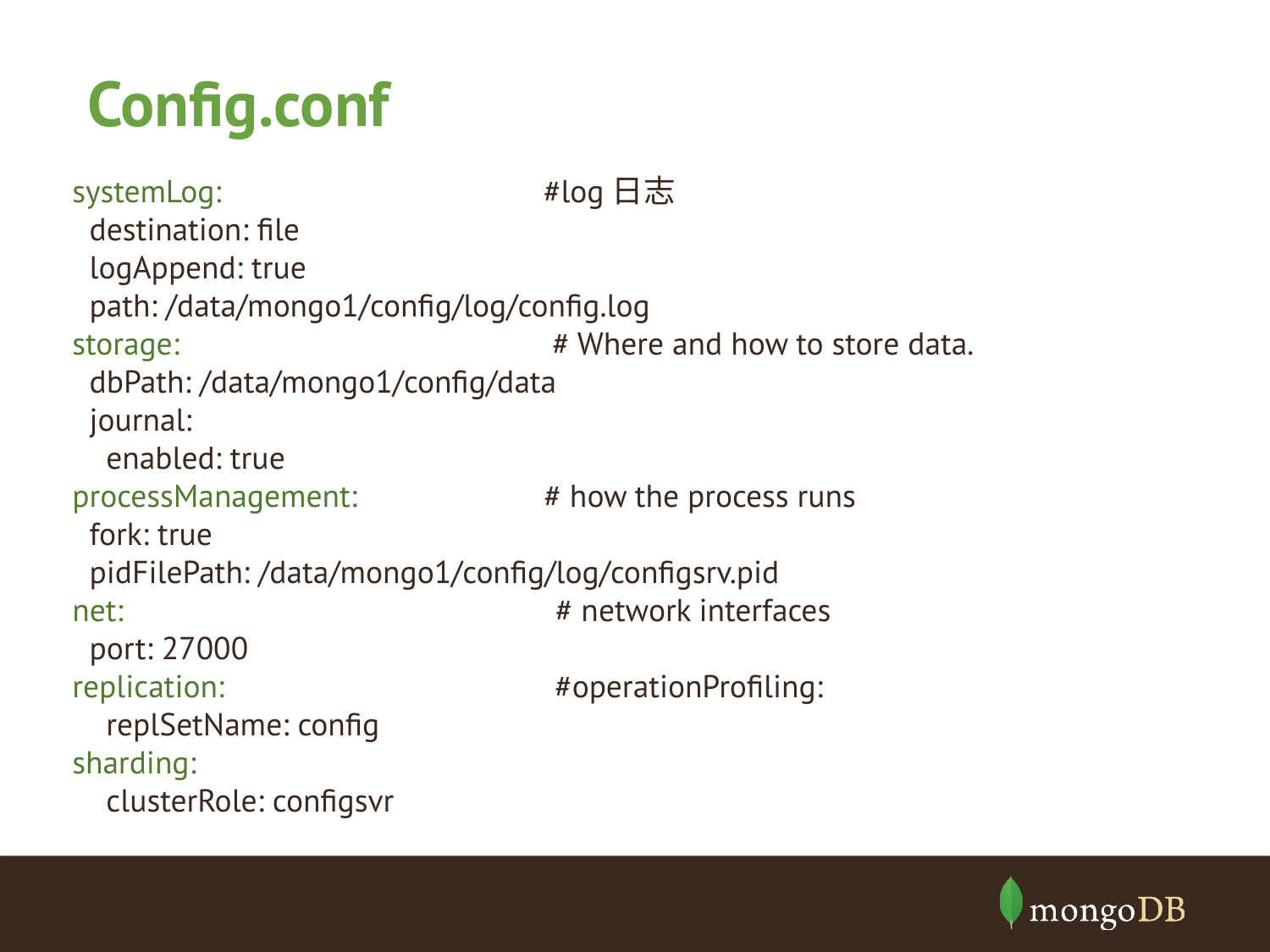

# Config.conf
systemLog:                                      #log日志
  destination: file
  logAppend: true
  path: /data/mongo1/config/log/config.log
storage:                                            # Where and how to store data.
  dbPath: /data/mongo1/config/data
  journal:
    enabled: true
processManagement:                      # how the process runs
  fork: true
  pidFilePath: /data/mongo1/config/log/configsrv.pid
net:                                                   # network interfaces
  port: 27000
replication:                                       #operationProfiling:
    replSetName: config
sharding:
    clusterRole: configsvr